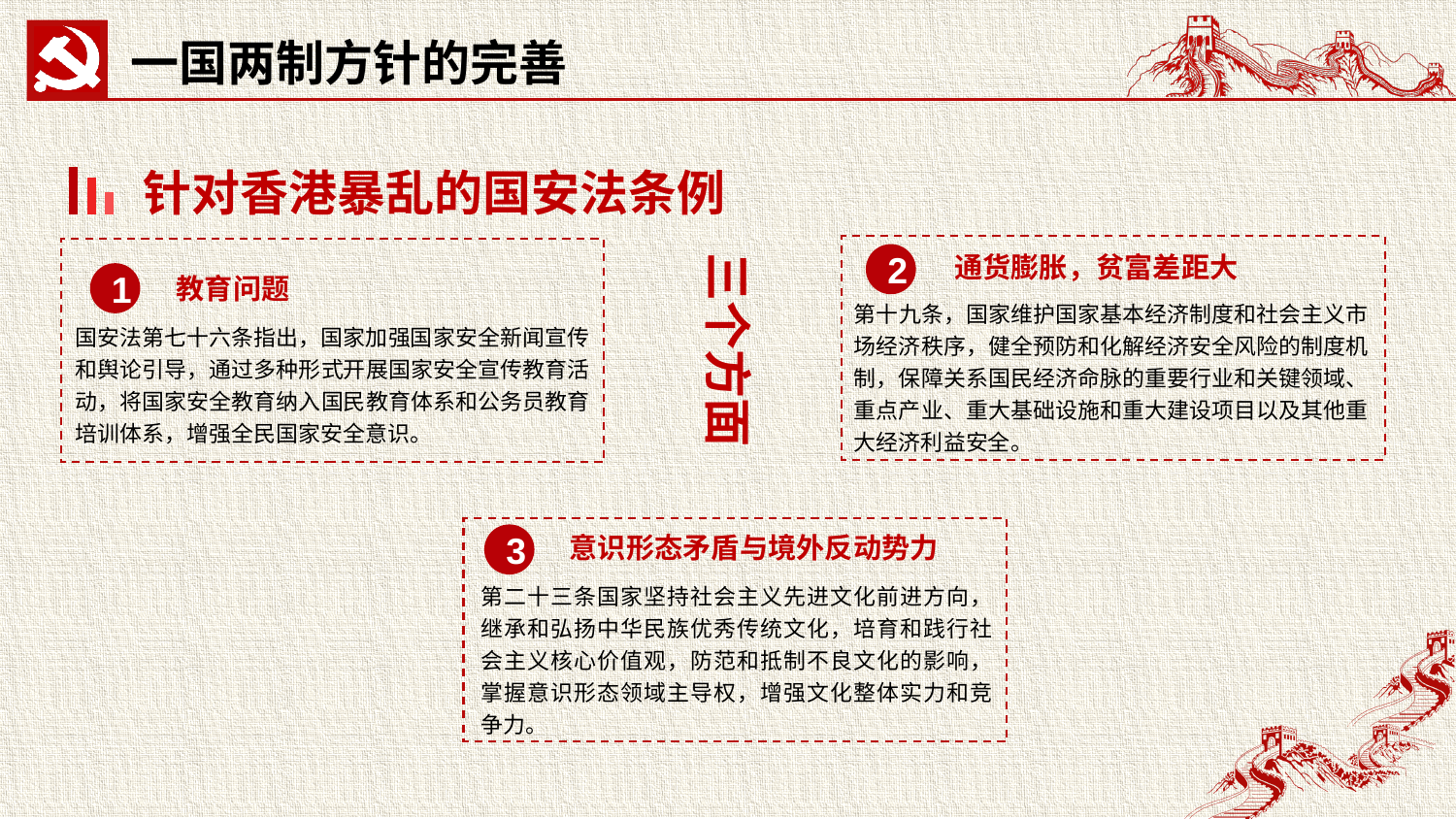

一国两制方针的完善
针对香港暴乱的国安法条例

通货膨胀，贫富差距大
2
第十九条，国家维护国家基本经济制度和社会主义市场经济秩序，健全预防和化解经济安全风险的制度机制，保障关系国民经济命脉的重要行业和关键领域、重点产业、重大基础设施和重大建设项目以及其他重大经济利益安全。

1
教育问题
国安法第七十六条指出，国家加强国家安全新闻宣传和舆论引导，通过多种形式开展国家安全宣传教育活动，将国家安全教育纳入国民教育体系和公务员教育培训体系，增强全民国家安全意识。
三个方面

意识形态矛盾与境外反动势力
3
第二十三条国家坚持社会主义先进文化前进方向，继承和弘扬中华民族优秀传统文化，培育和践行社会主义核心价值观，防范和抵制不良文化的影响，掌握意识形态领域主导权，增强文化整体实力和竞争力。